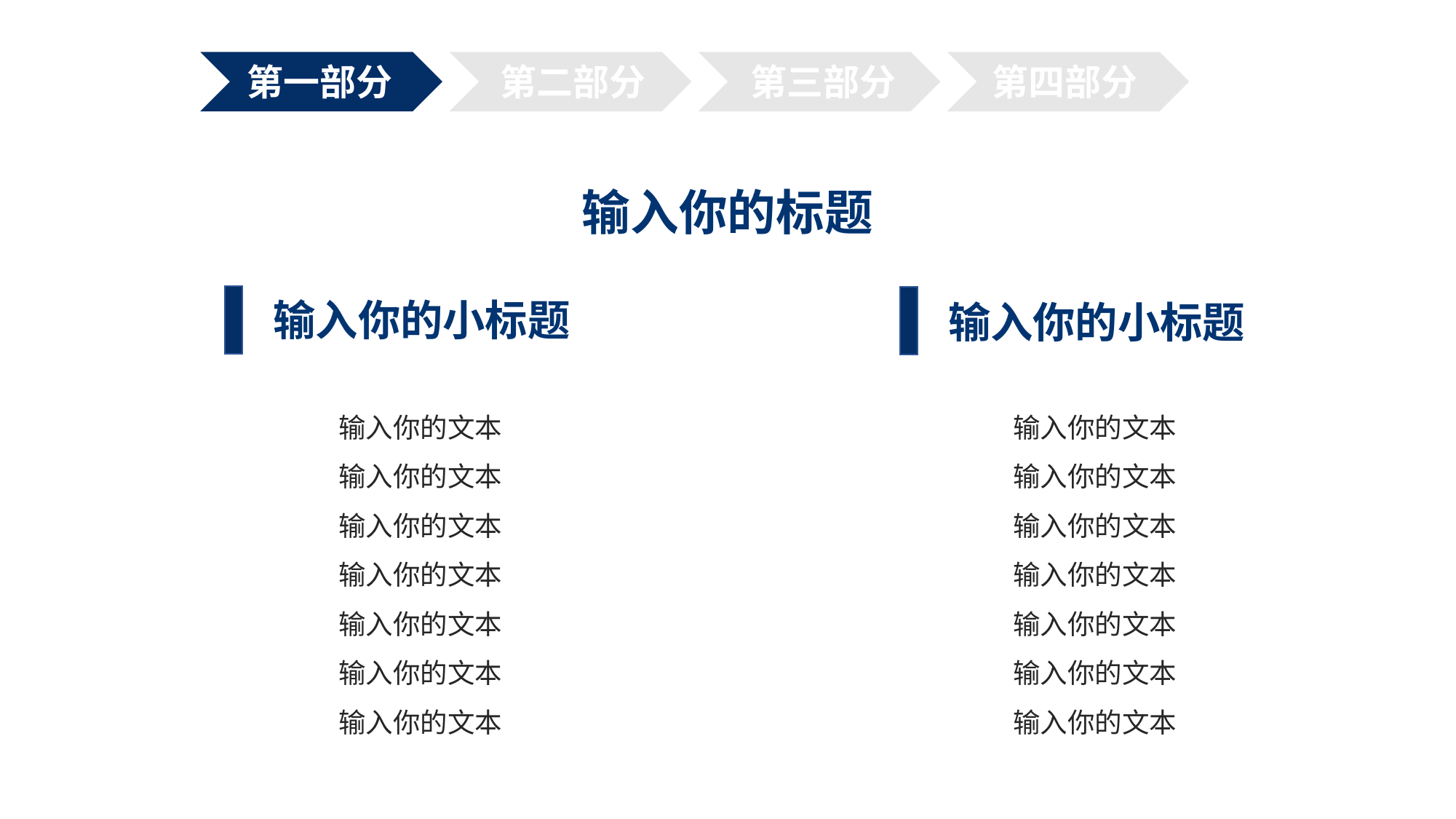

第二部分
第一部分
第三部分
第四部分
输入你的标题

输入你的小标题
输入你的小标题
输入你的文本
输入你的文本
输入你的文本
输入你的文本
输入你的文本
输入你的文本
输入你的文本
输入你的文本
输入你的文本
输入你的文本
输入你的文本
输入你的文本
输入你的文本
输入你的文本